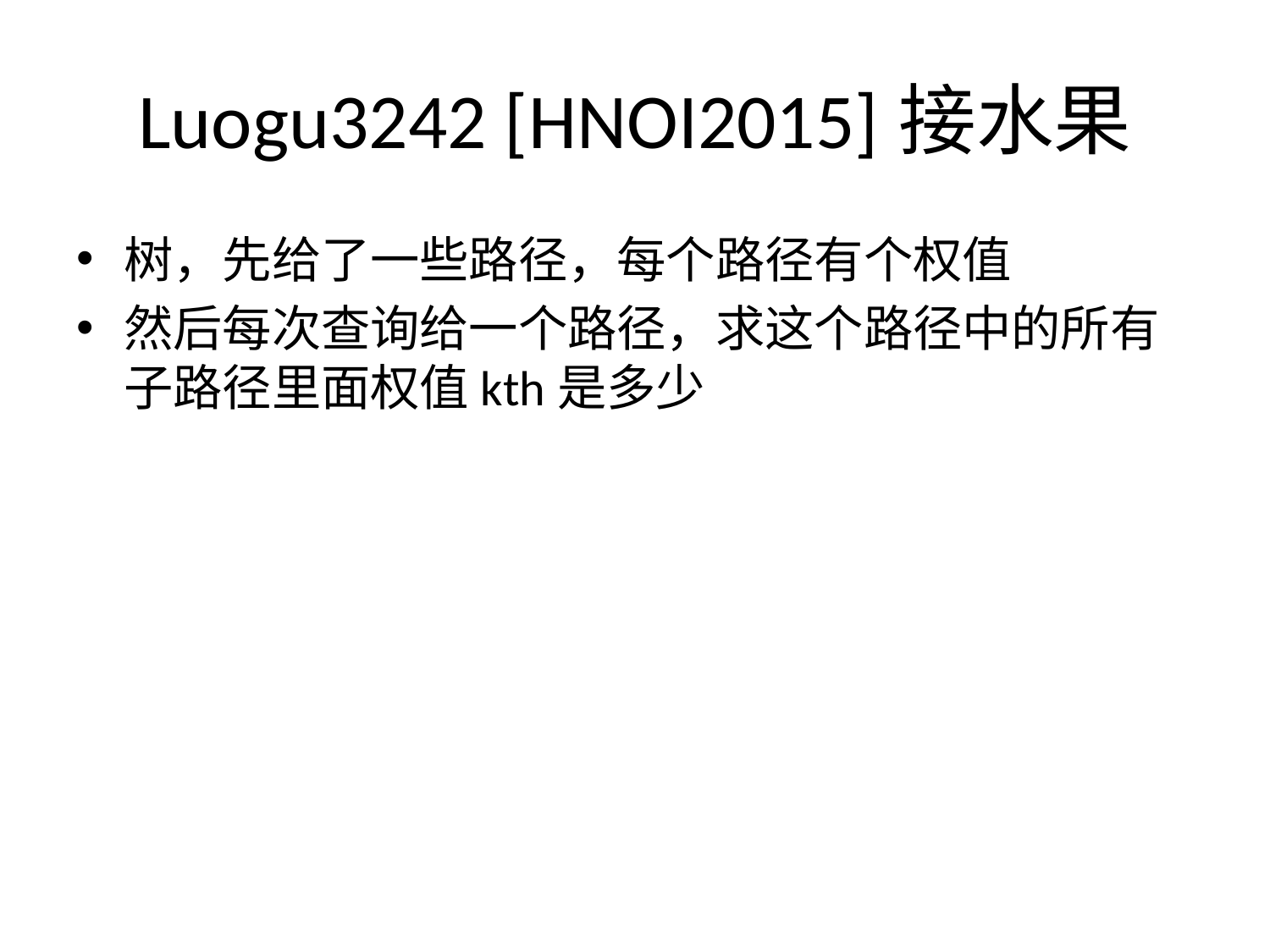

# Luogu3242 [HNOI2015]接水果
树，先给了一些路径，每个路径有个权值
然后每次查询给一个路径，求这个路径中的所有子路径里面权值kth是多少